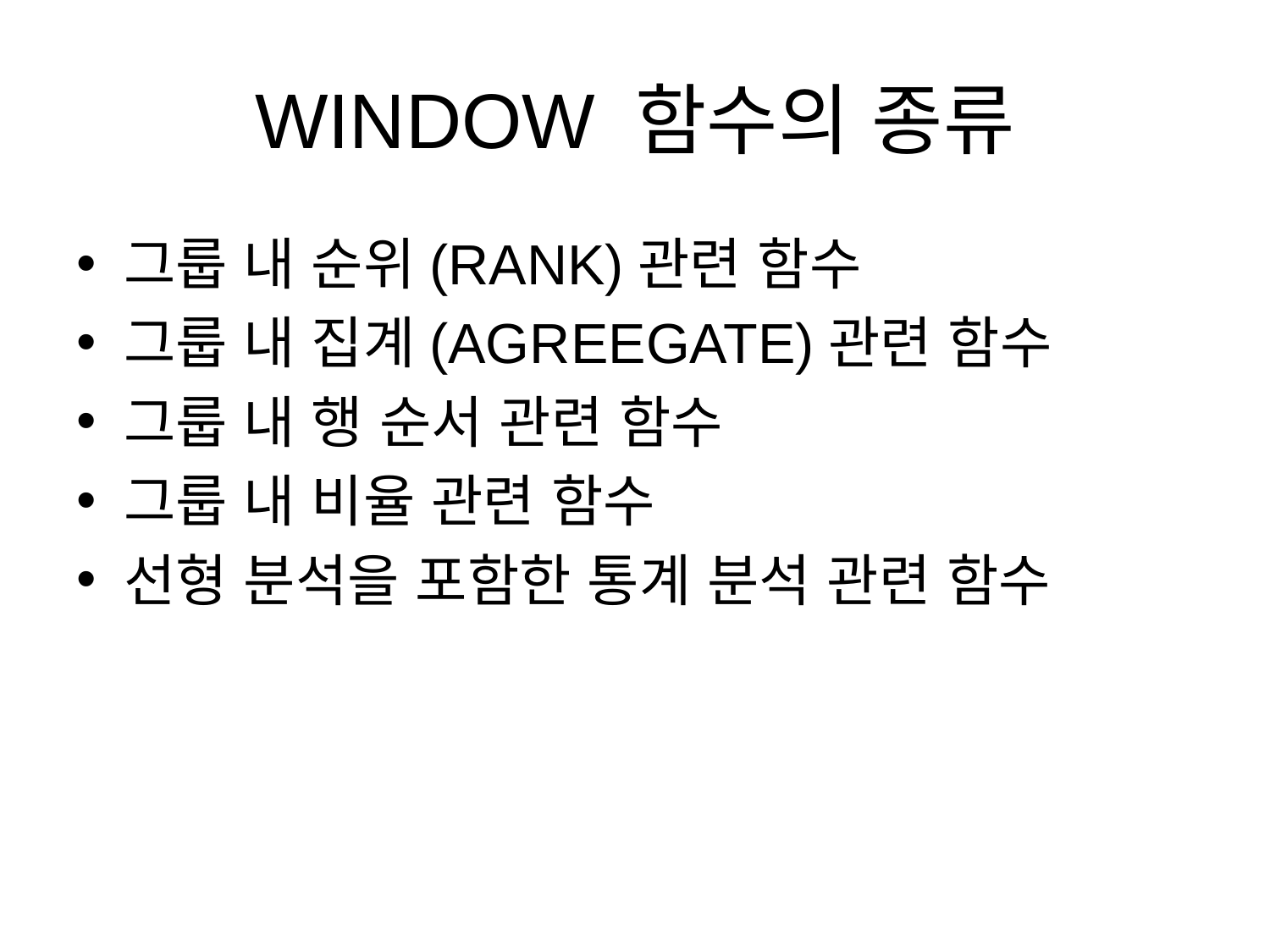

# WINDOW 함수의 종류
그룹 내 순위(RANK)관련 함수
그룹 내 집계(AGREEGATE)관련 함수
그룹 내 행 순서 관련 함수
그룹 내 비율 관련 함수
선형 분석을 포함한 통계 분석 관련 함수